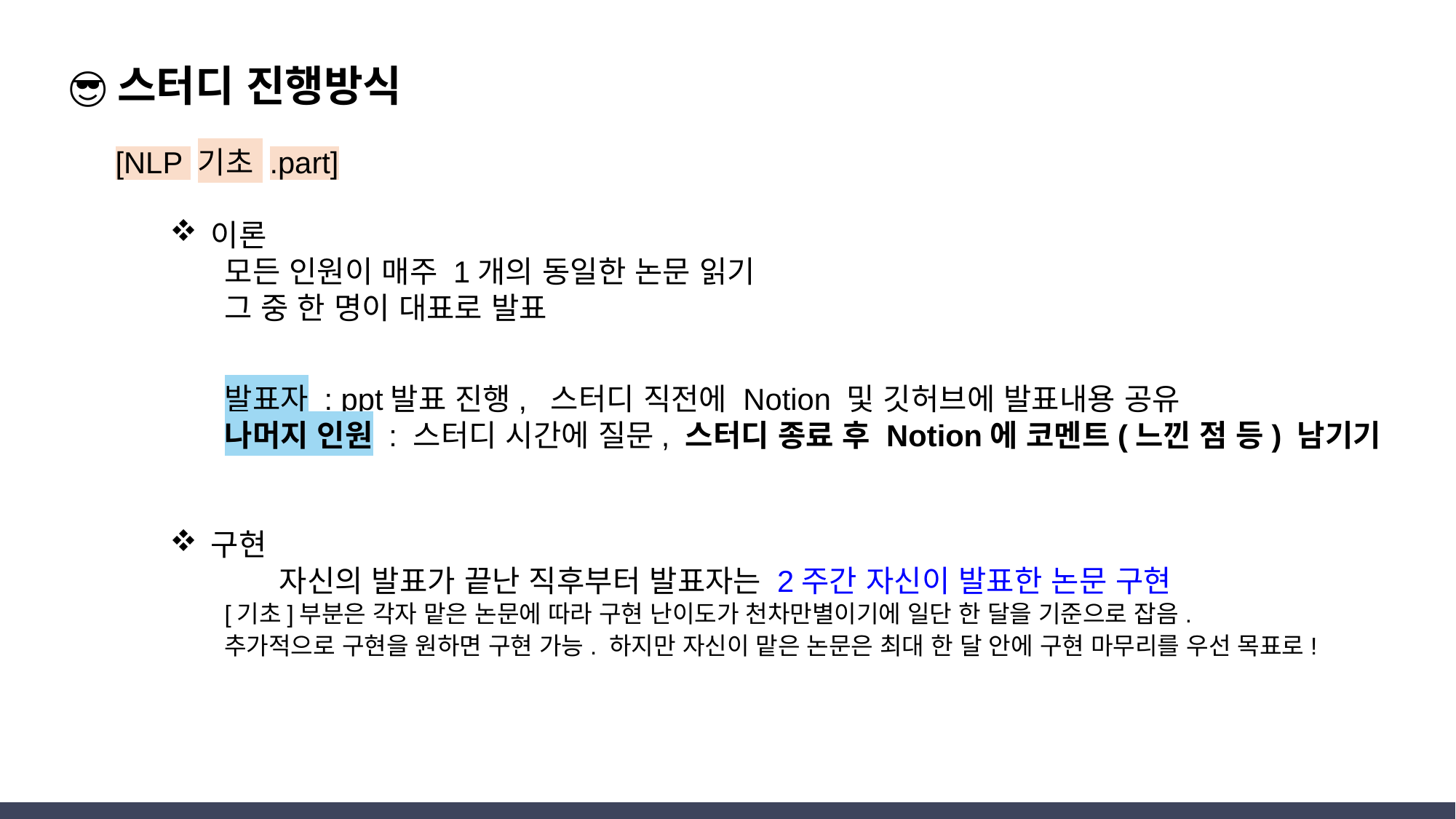

😎스터디 진행방식

[NLP 기초 .part]

이론
모든 인원이 매주 1개의 동일한 논문 읽기
그 중 한 명이 대표로 발표

발표자 : ppt발표 진행,  스터디 직전에 Notion 및 깃허브에 발표내용 공유
나머지 인원 : 스터디 시간에 질문, 스터디 종료 후 Notion에 코멘트(느낀 점 등) 남기기

구현
	자신의 발표가 끝난 직후부터 발표자는 2주간 자신이 발표한 논문 구현
[기초]부분은 각자 맡은 논문에 따라 구현 난이도가 천차만별이기에 일단 한 달을 기준으로 잡음.
추가적으로 구현을 원하면 구현 가능. 하지만 자신이 맡은 논문은 최대 한 달 안에 구현 마무리를 우선 목표로!